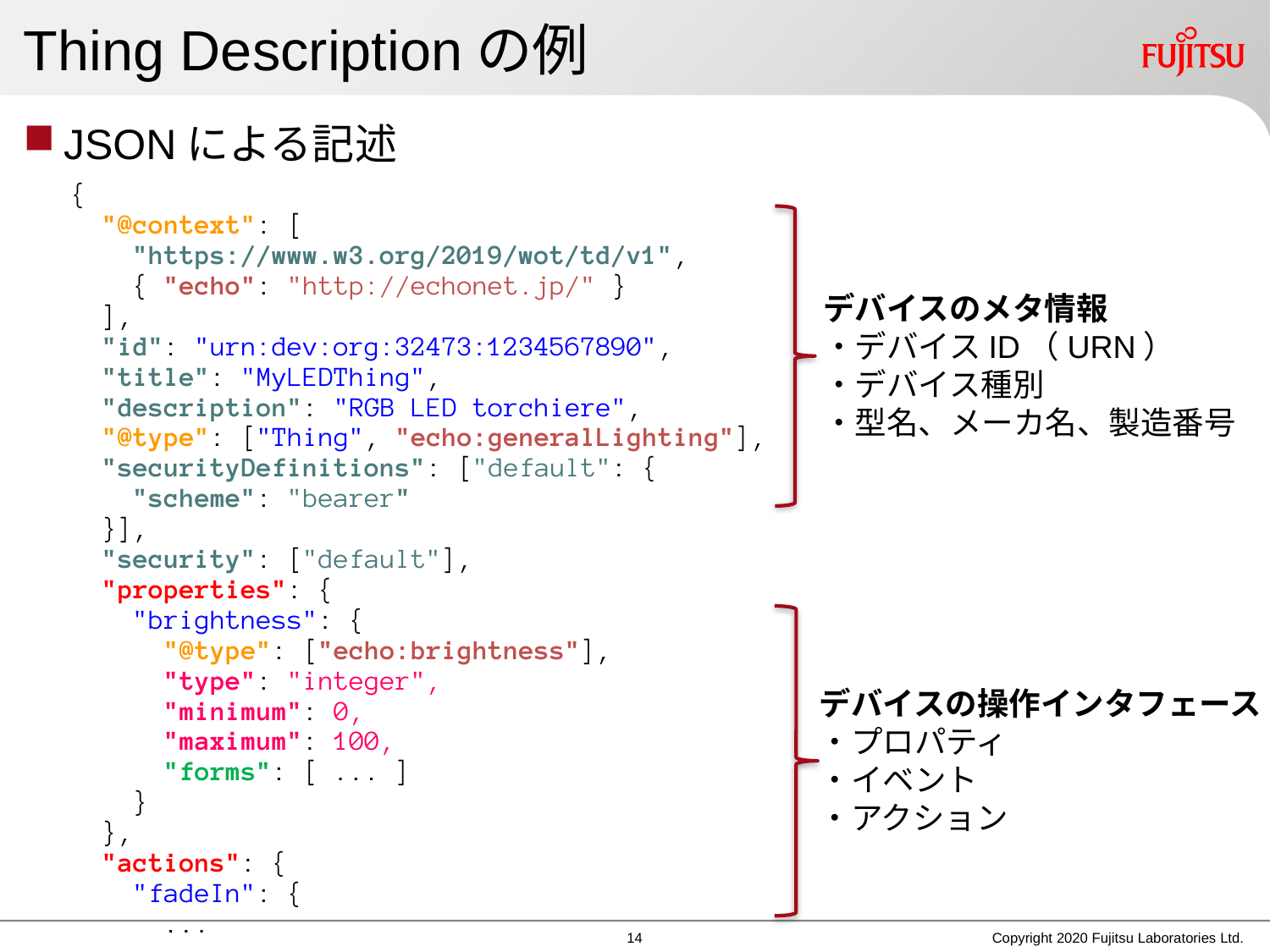

# Thing Descriptionの例
JSONによる記述
{
  "@context": [
    "https://www.w3.org/2019/wot/td/v1",
    { "echo": "http://echonet.jp/" }
  ],
  "id": "urn:dev:org:32473:1234567890",
  "title": "MyLEDThing",
  "description": "RGB LED torchiere",
  "@type": ["Thing", "echo:generalLighting"],
  "securityDefinitions": ["default": {
    "scheme": "bearer"
  }],
  "security": ["default"],
  "properties": {
    "brightness": {
      "@type": ["echo:brightness"],
      "type": "integer",
      "minimum": 0,
      "maximum": 100,
      "forms": [ ... ]
    }
  },
  "actions": {
    "fadeIn": {
      ...

デバイスのメタ情報
・デバイスID（URN）
・デバイス種別
・型名、メーカ名、製造番号

デバイスの操作インタフェース
・プロパティ
・イベント
・アクション
14
Copyright 2020 Fujitsu Laboratories Ltd.